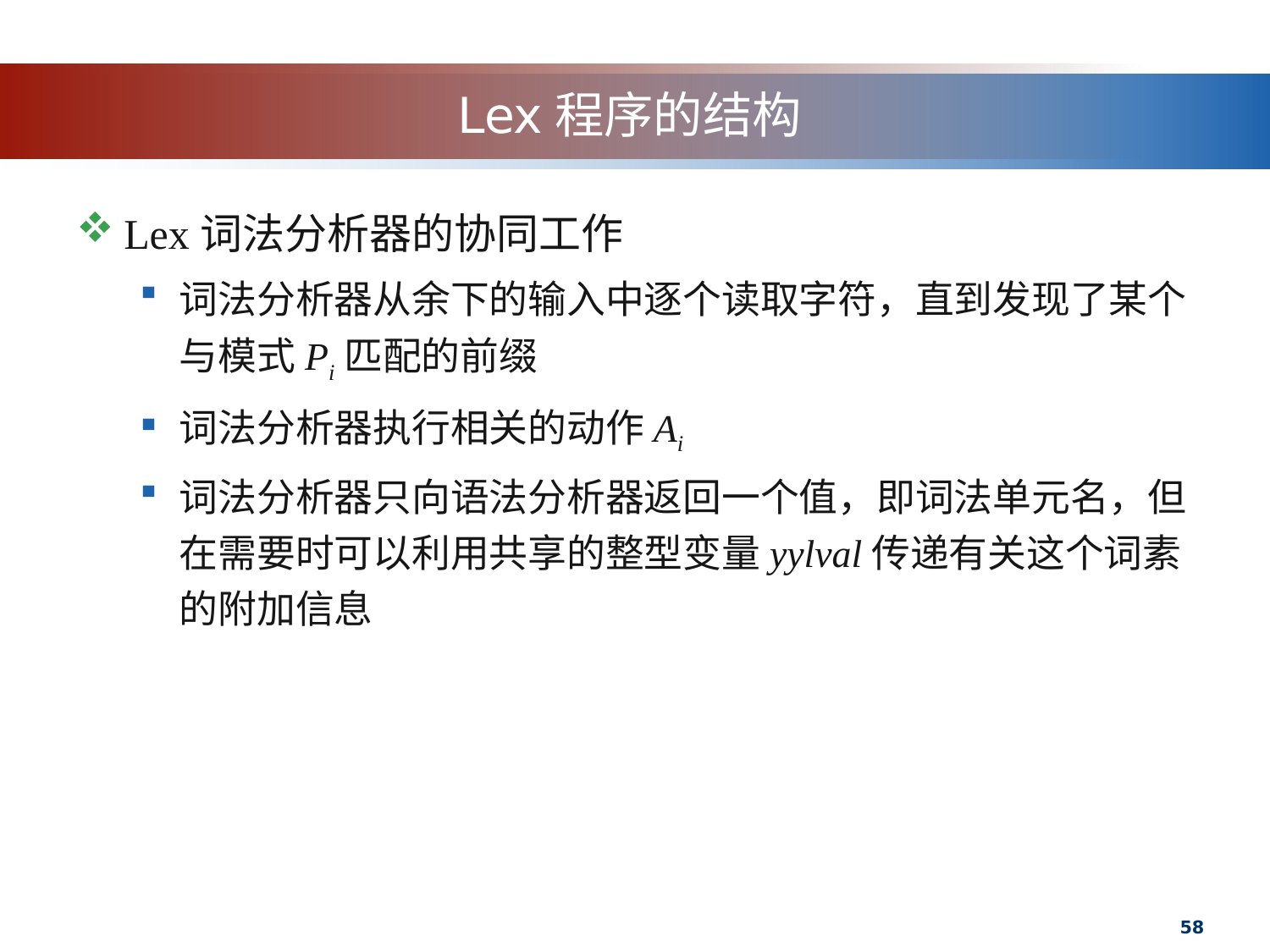

# Lex程序的结构
Lex词法分析器的协同工作
词法分析器从余下的输入中逐个读取字符，直到发现了某个与模式Pi匹配的前缀
词法分析器执行相关的动作Ai
词法分析器只向语法分析器返回一个值，即词法单元名，但在需要时可以利用共享的整型变量yylval传递有关这个词素的附加信息
58